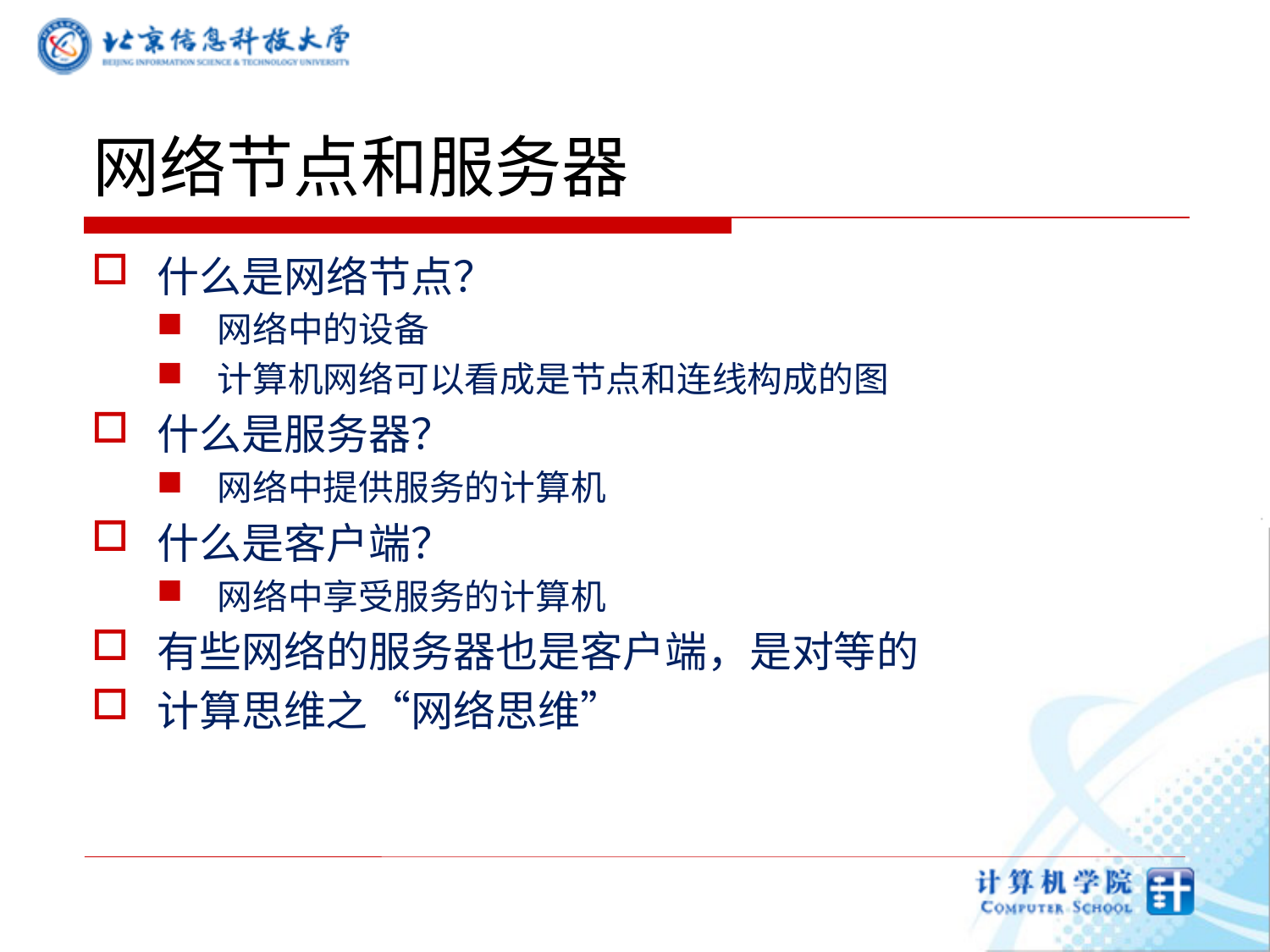

# 网络节点和服务器
什么是网络节点？
网络中的设备
计算机网络可以看成是节点和连线构成的图
什么是服务器？
网络中提供服务的计算机
什么是客户端？
网络中享受服务的计算机
有些网络的服务器也是客户端，是对等的
计算思维之“网络思维”